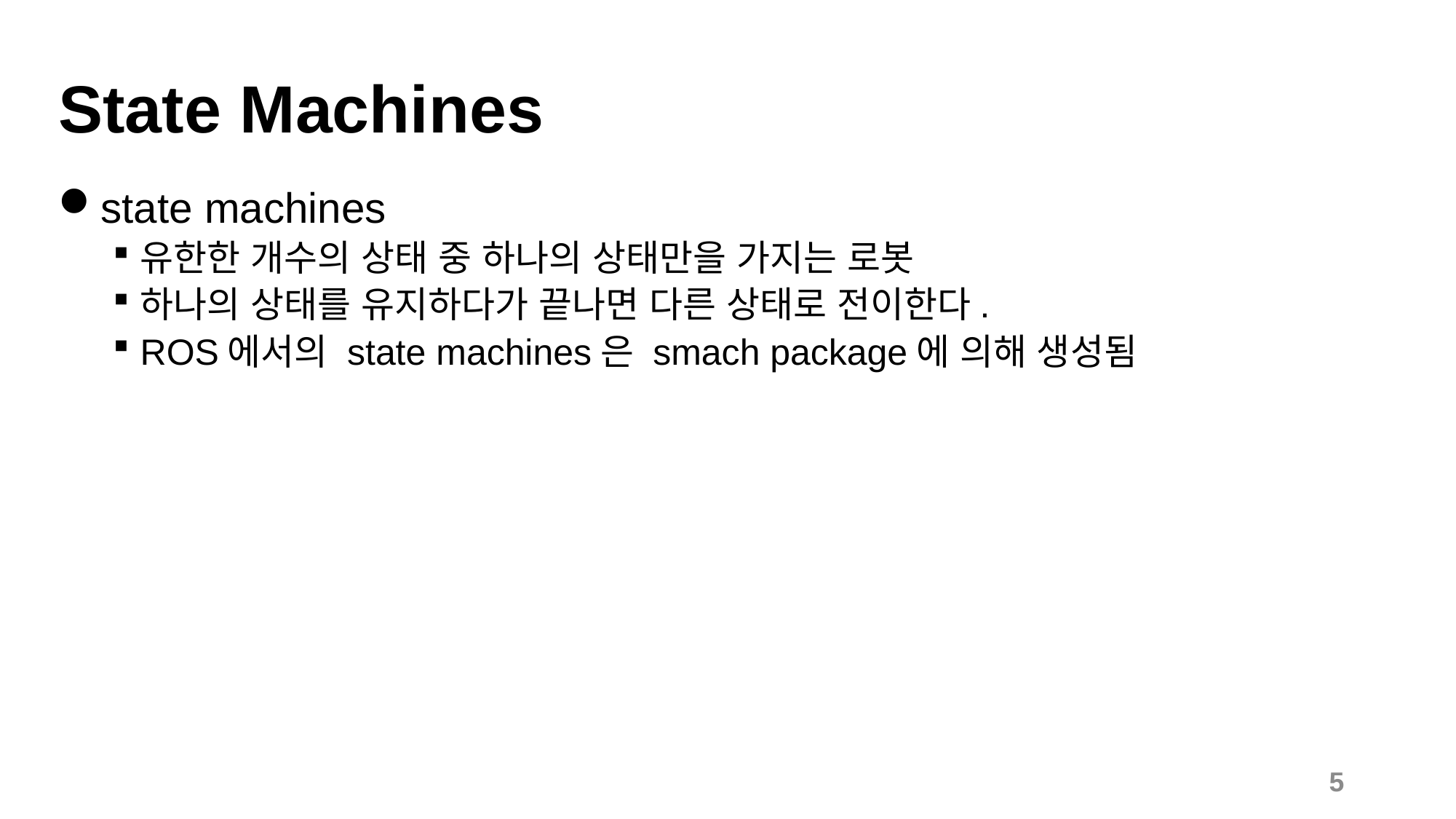

# State Machines
state machines
유한한 개수의 상태 중 하나의 상태만을 가지는 로봇
하나의 상태를 유지하다가 끝나면 다른 상태로 전이한다.
ROS에서의 state machines은 smach package에 의해 생성됨

5